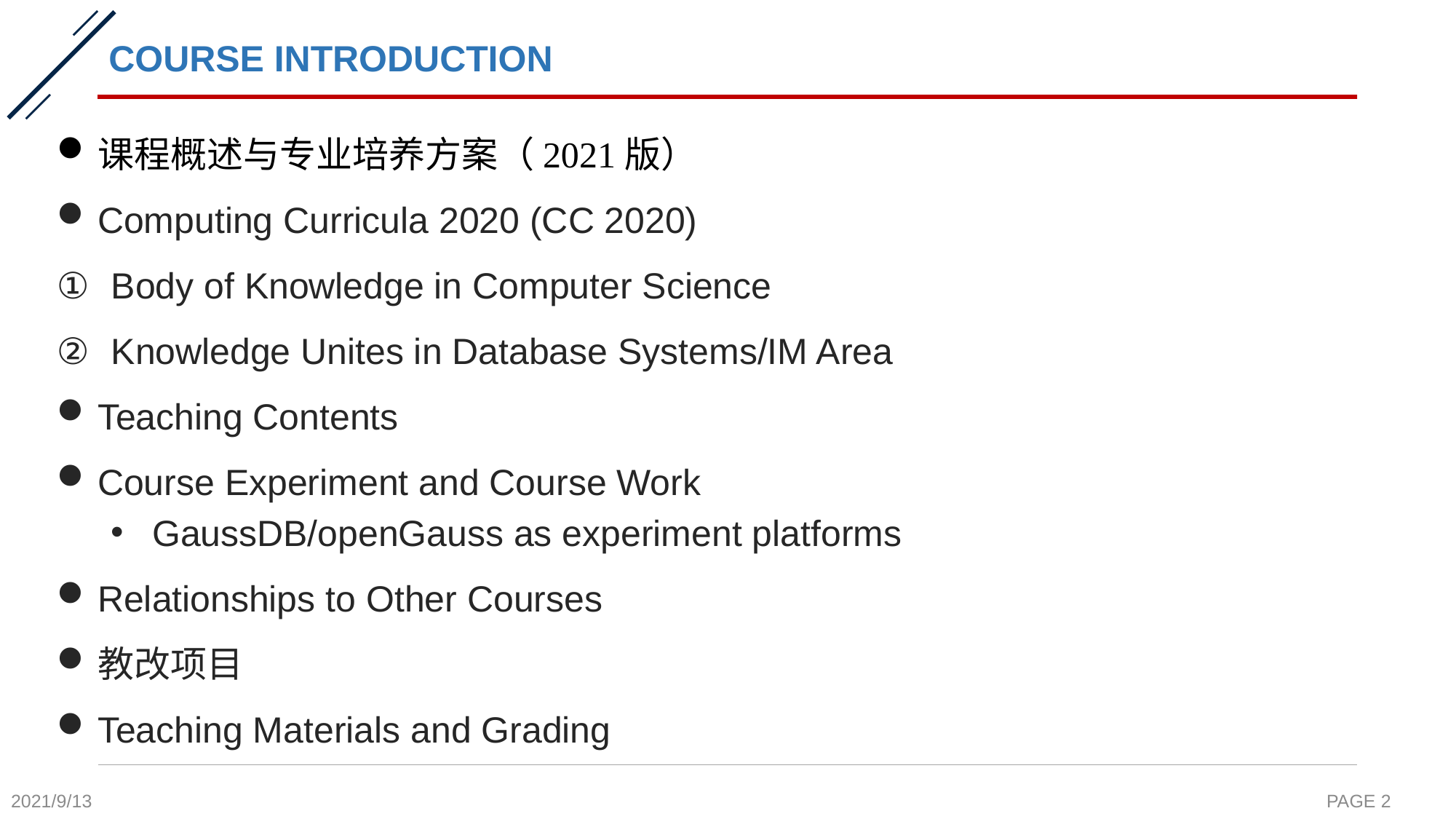

# COURSE INTRODUCTION
课程概述与专业培养方案（2021版）
Computing Curricula 2020 (CC 2020)
Body of Knowledge in Computer Science
Knowledge Unites in Database Systems/IM Area
Teaching Contents
Course Experiment and Course Work
GaussDB/openGauss as experiment platforms
Relationships to Other Courses
教改项目
Teaching Materials and Grading

2021/9/13
PAGE 2